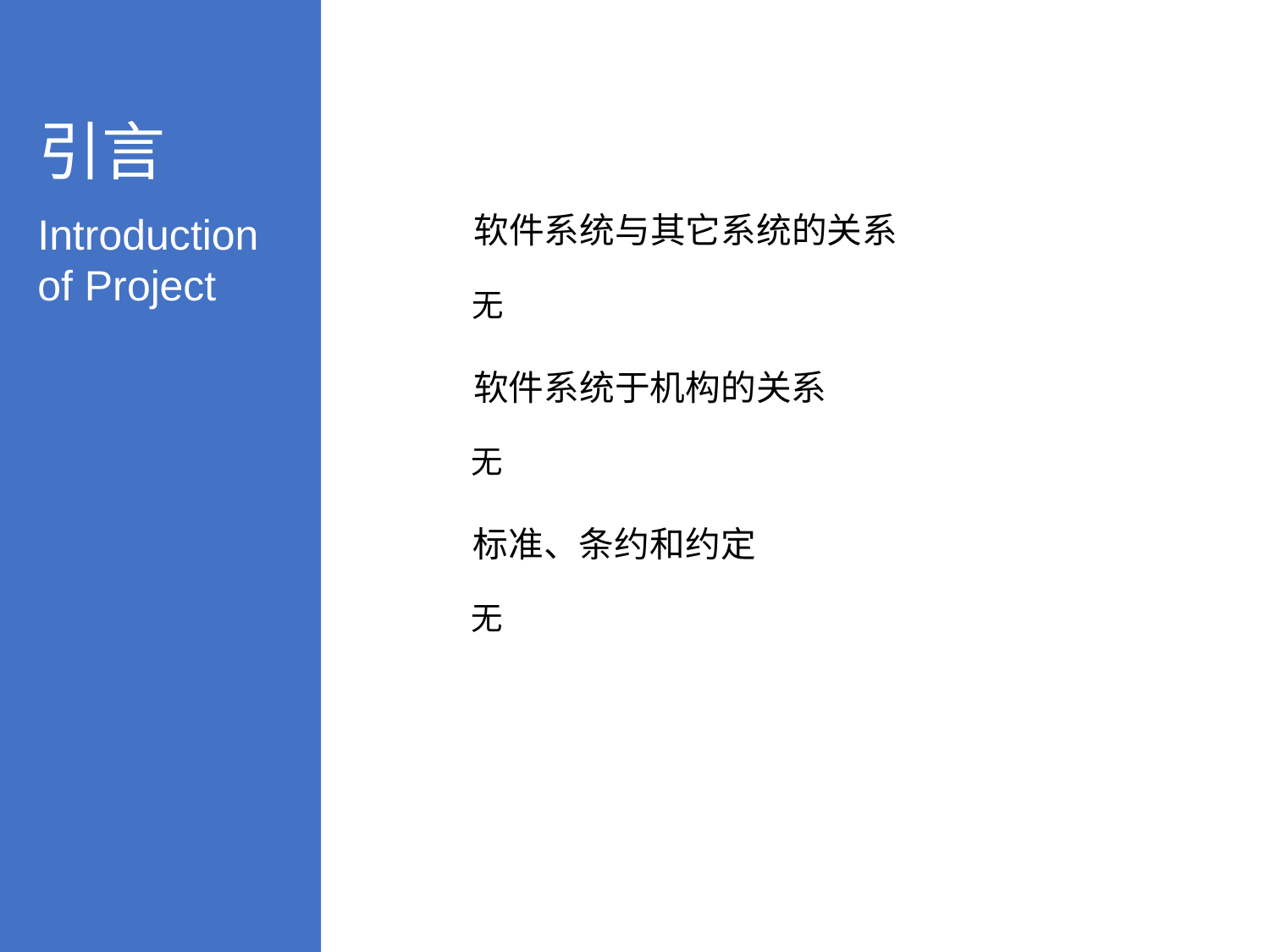

引言
Introduction of Project
软件系统与其它系统的关系
无
软件系统于机构的关系
无
标准、条约和约定
无